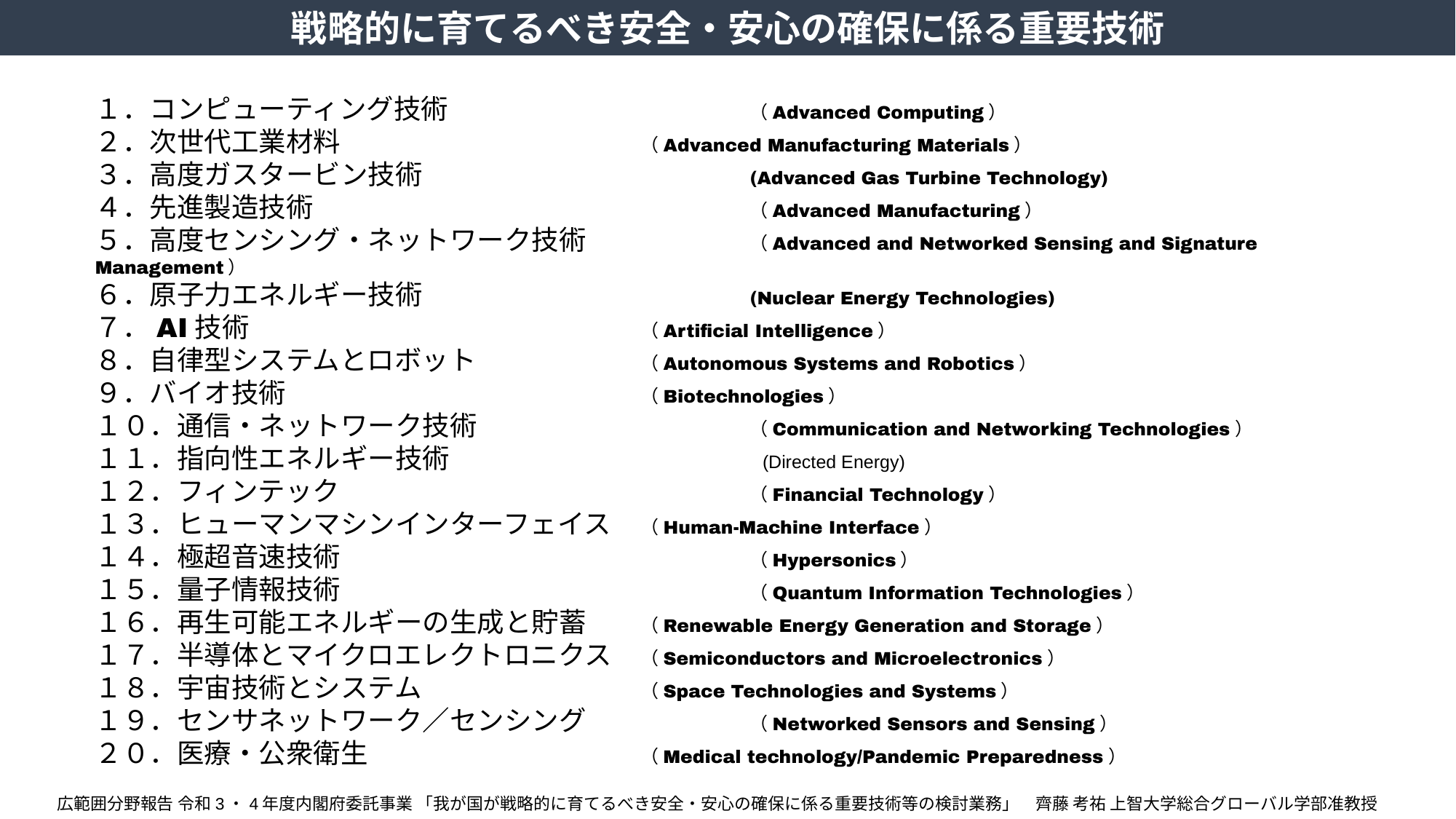

戦略的に育てるべき安全・安心の確保に係る重要技術
１．コンピューティング技術			（Advanced Computing）
２．次世代工業材料			（Advanced Manufacturing Materials）
３．高度ガスタービン技術			(Advanced Gas Turbine Technology)
４．先進製造技術				（Advanced Manufacturing）
５．高度センシング・ネットワーク技術		（Advanced and Networked Sensing and Signature Management）
６．原子力エネルギー技術			(Nuclear Energy Technologies)
７．AI技術				（Artificial Intelligence）
８．自律型システムとロボット		（Autonomous Systems and Robotics）
９．バイオ技術				（Biotechnologies）
１０．通信・ネットワーク技術			（Communication and Networking Technologies）
１１．指向性エネルギー技術			 (Directed Energy)
１２．フィンテック				（Financial Technology）
１３．ヒューマンマシンインターフェイス	（Human-Machine Interface）
１４．極超音速技術				（Hypersonics）
１５．量子情報技術				（Quantum Information Technologies）
１６．再生可能エネルギーの生成と貯蓄	（Renewable Energy Generation and Storage）
１７．半導体とマイクロエレクトロニクス	（Semiconductors and Microelectronics）
１８．宇宙技術とシステム			（Space Technologies and Systems）
１９．センサネットワーク／センシング		（Networked Sensors and Sensing）
２０．医療・公衆衛生			（Medical technology/Pandemic Preparedness）
広範囲分野報告 令和3・4年度内閣府委託事業 「我が国が戦略的に育てるべき安全・安心の確保に係る重要技術等の検討業務」　齊藤 考祐 上智大学総合グローバル学部准教授